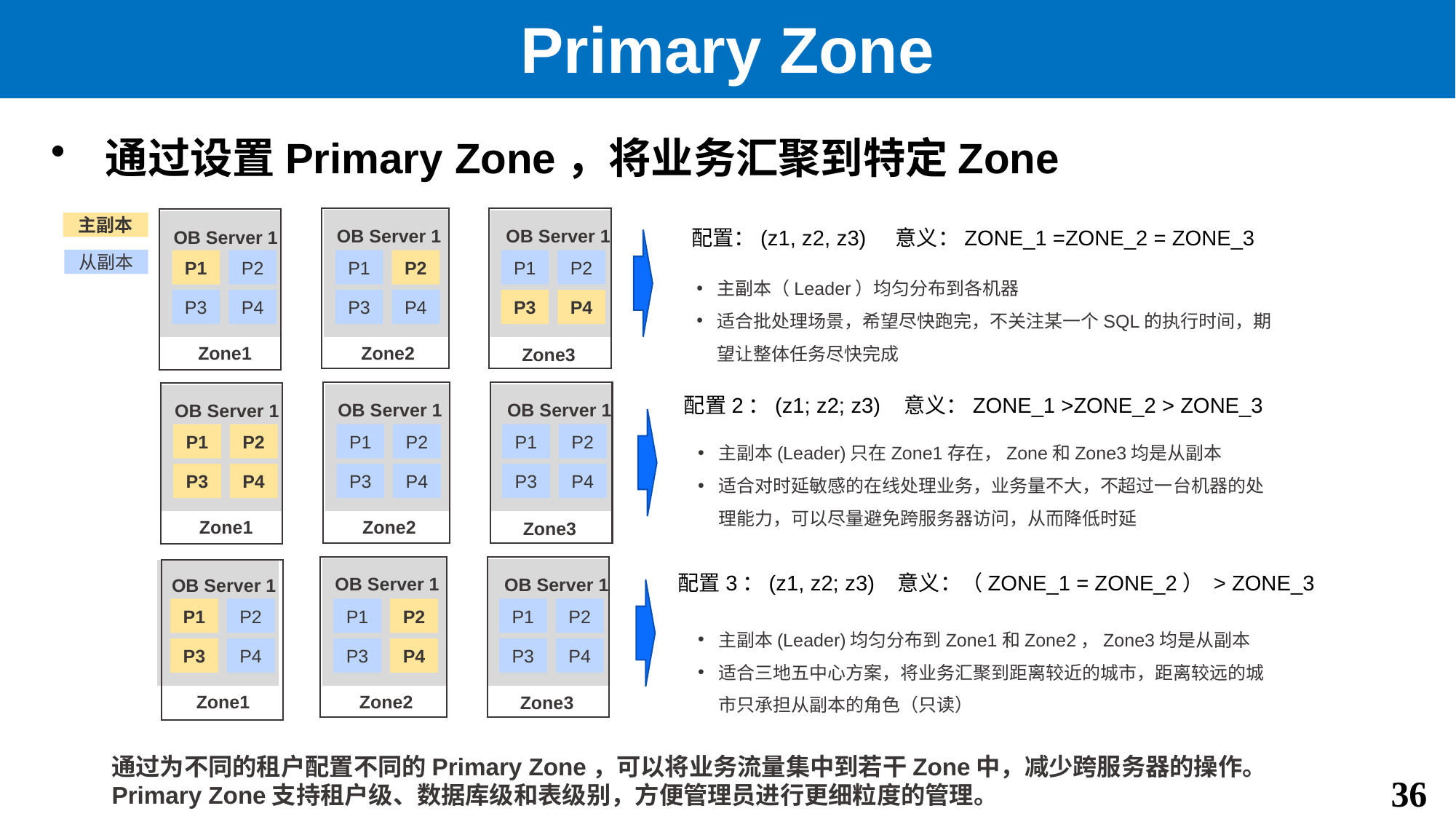

# Primary Zone
通过设置Primary Zone，将业务汇聚到特定Zone

OB Server 1

OB Server 1
OB Server 1

主副本
配置：(z1, z2, z3)    意义：ZONE_1 =ZONE_2 = ZONE_3

从副本
P1
P2
P1
P2
P1
P2
主副本（Leader）均匀分布到各机器
适合批处理场景，希望尽快跑完，不关注某一个SQL的执行时间，期望让整体任务尽快完成
P3
P4
P3
P4
P3
P4
Zone2
Zone1
Zone3

OB Server 1

OB Server 1
OB Server 1

配置2：(z1; z2; z3)   意义：ZONE_1 >ZONE_2 > ZONE_3

P1
P2
P1
P2
P1
P2
主副本(Leader)只在Zone1存在，Zone和Zone3均是从副本
适合对时延敏感的在线处理业务，业务量不大，不超过一台机器的处理能力，可以尽量避免跨服务器访问，从而降低时延
P3
P4
P3
P4
P3
P4
Zone2
Zone1
Zone3

OB Server 1

OB Server 1
OB Server 1

配置3：(z1, z2; z3)   意义：（ZONE_1 = ZONE_2） > ZONE_3

P1
P2
P1
P2
P1
P2
主副本(Leader)均匀分布到Zone1和Zone2，Zone3均是从副本
适合三地五中心方案，将业务汇聚到距离较近的城市，距离较远的城市只承担从副本的角色（只读）
P3
P4
P3
P4
P3
P4
Zone2
Zone1
Zone3
通过为不同的租户配置不同的Primary Zone，可以将业务流量集中到若干Zone中，减少跨服务器的操作。
Primary Zone支持租户级、数据库级和表级别，方便管理员进行更细粒度的管理。